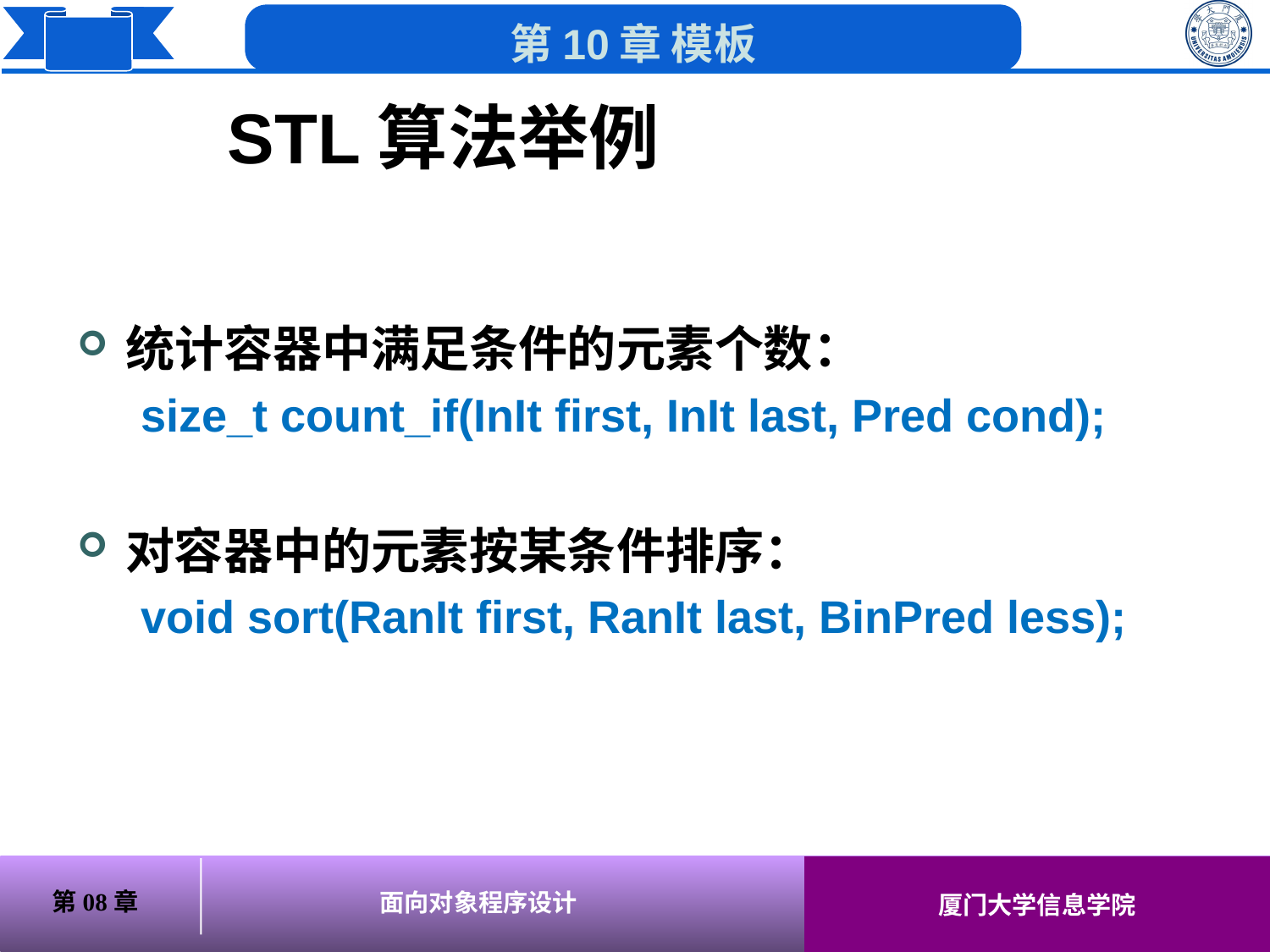

# STL算法举例
统计容器中满足条件的元素个数：
size_t count_if(InIt first, InIt last, Pred cond);

对容器中的元素按某条件排序：
void sort(RanIt first, RanIt last, BinPred less);

61